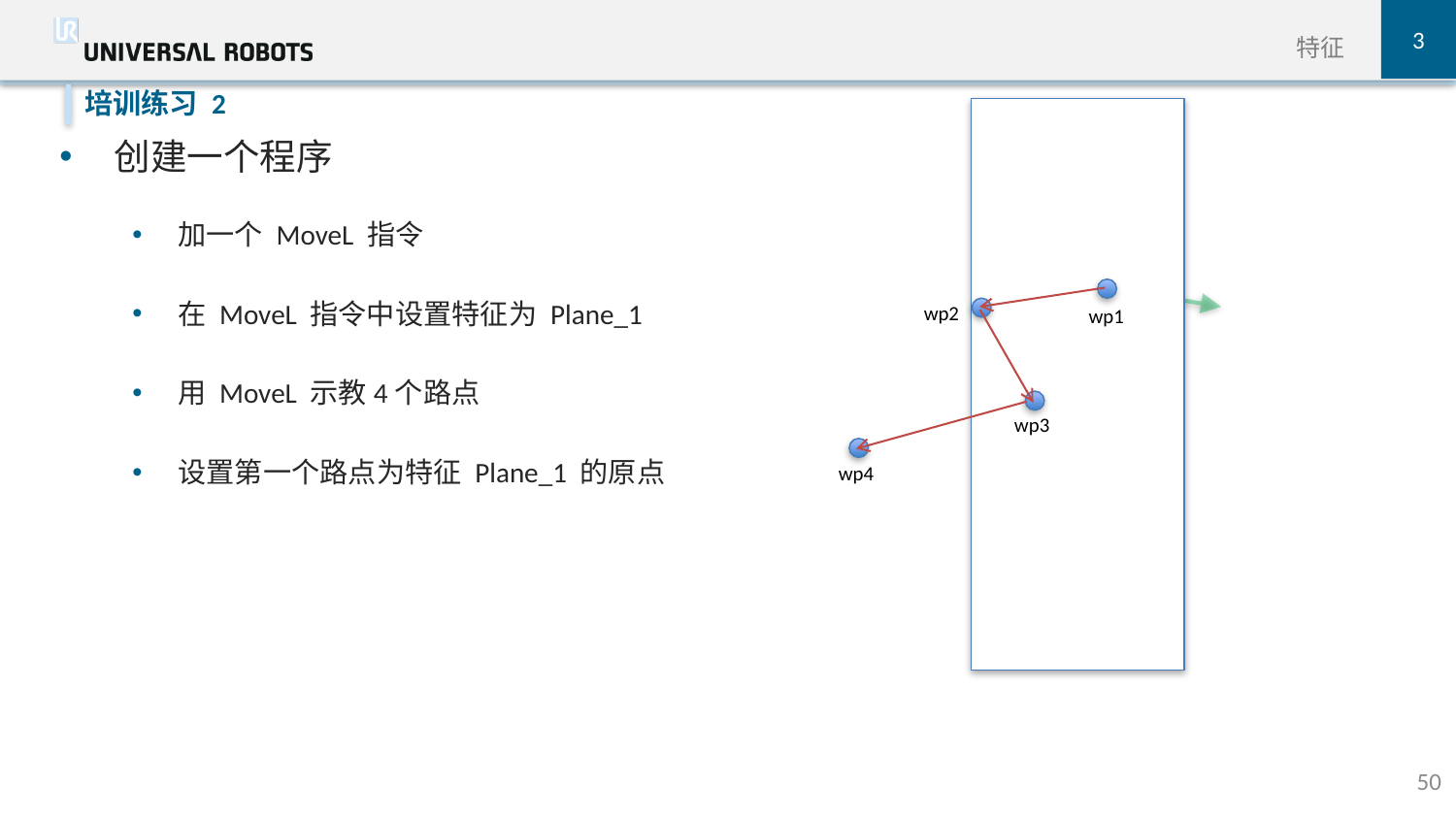

3
特征

创建一个程序

加一个 MoveL 指令

在 MoveL 指令中设置特征为 Plane_1

用 MoveL 示教4个路点

设置第一个路点为特征 Plane_1 的原点

培训练习 2

wp2
wp1

wp3

wp4
50